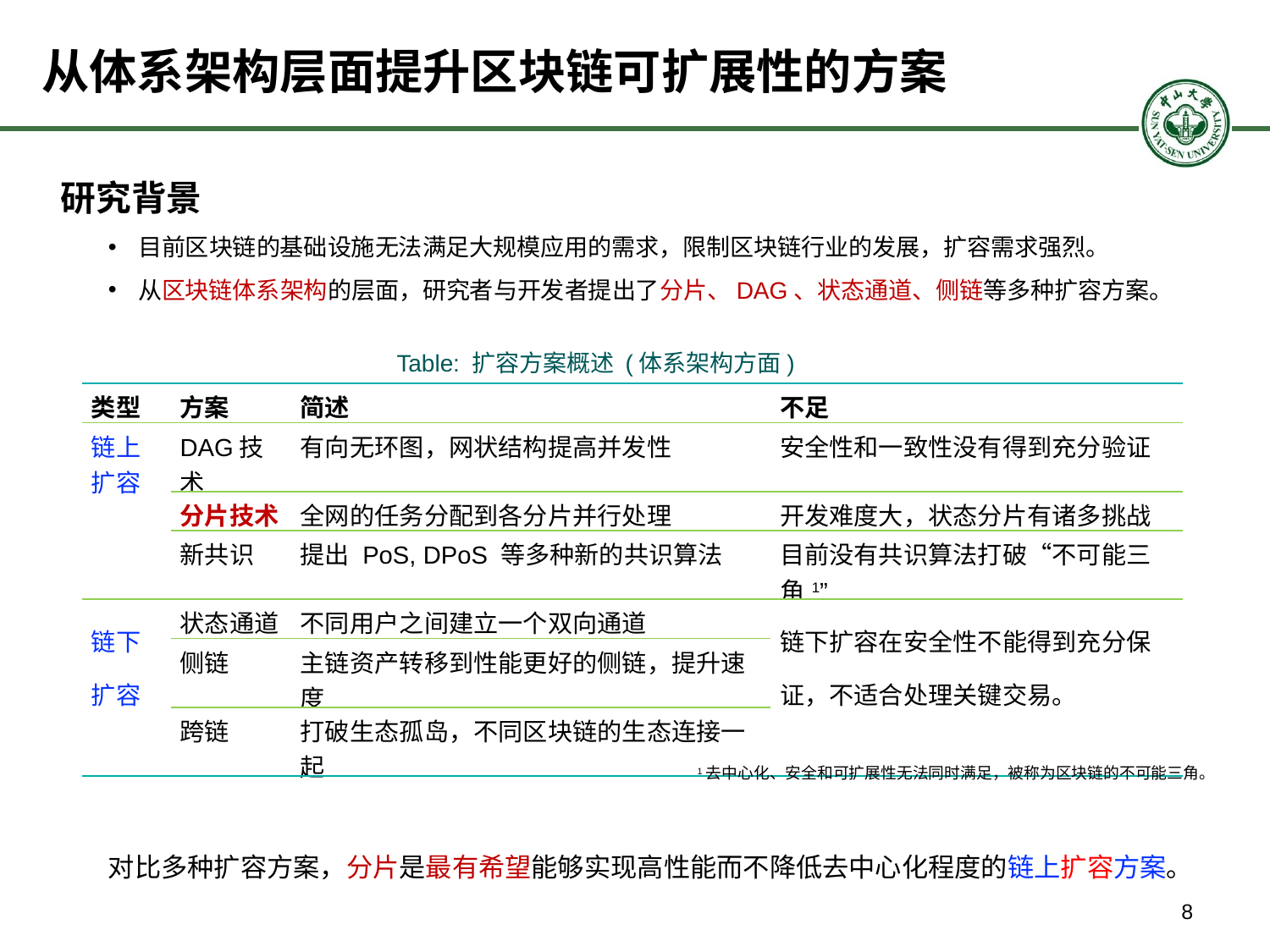

从体系架构层面提升区块链可扩展性的方案
研究背景
目前区块链的基础设施无法满足大规模应用的需求，限制区块链行业的发展，扩容需求强烈。
从区块链体系架构的层面，研究者与开发者提出了分片、DAG、状态通道、侧链等多种扩容方案。
Table: 扩容方案概述 (体系架构方面)
| 类型 | 方案 | 简述 | 不足 |
| --- | --- | --- | --- |
| 链上扩容 | DAG技术 | 有向无环图，网状结构提高并发性 | 安全性和一致性没有得到充分验证 |
|  | 分片技术 | 全网的任务分配到各分片并行处理 | 开发难度大，状态分片有诸多挑战 |
|  | 新共识 | 提出 PoS, DPoS 等多种新的共识算法 | 目前没有共识算法打破“不可能三角1” |
| 链下扩容 | 状态通道 | 不同用户之间建立一个双向通道 | 链下扩容在安全性不能得到充分保证，不适合处理关键交易。 |
|  | 侧链 | 主链资产转移到性能更好的侧链，提升速度 |  |
|  | 跨链 | 打破生态孤岛，不同区块链的生态连接一起 |  |
1去中心化、安全和可扩展性无法同时满足，被称为区块链的不可能三角。
对比多种扩容方案，分片是最有希望能够实现高性能而不降低去中心化程度的链上扩容方案。